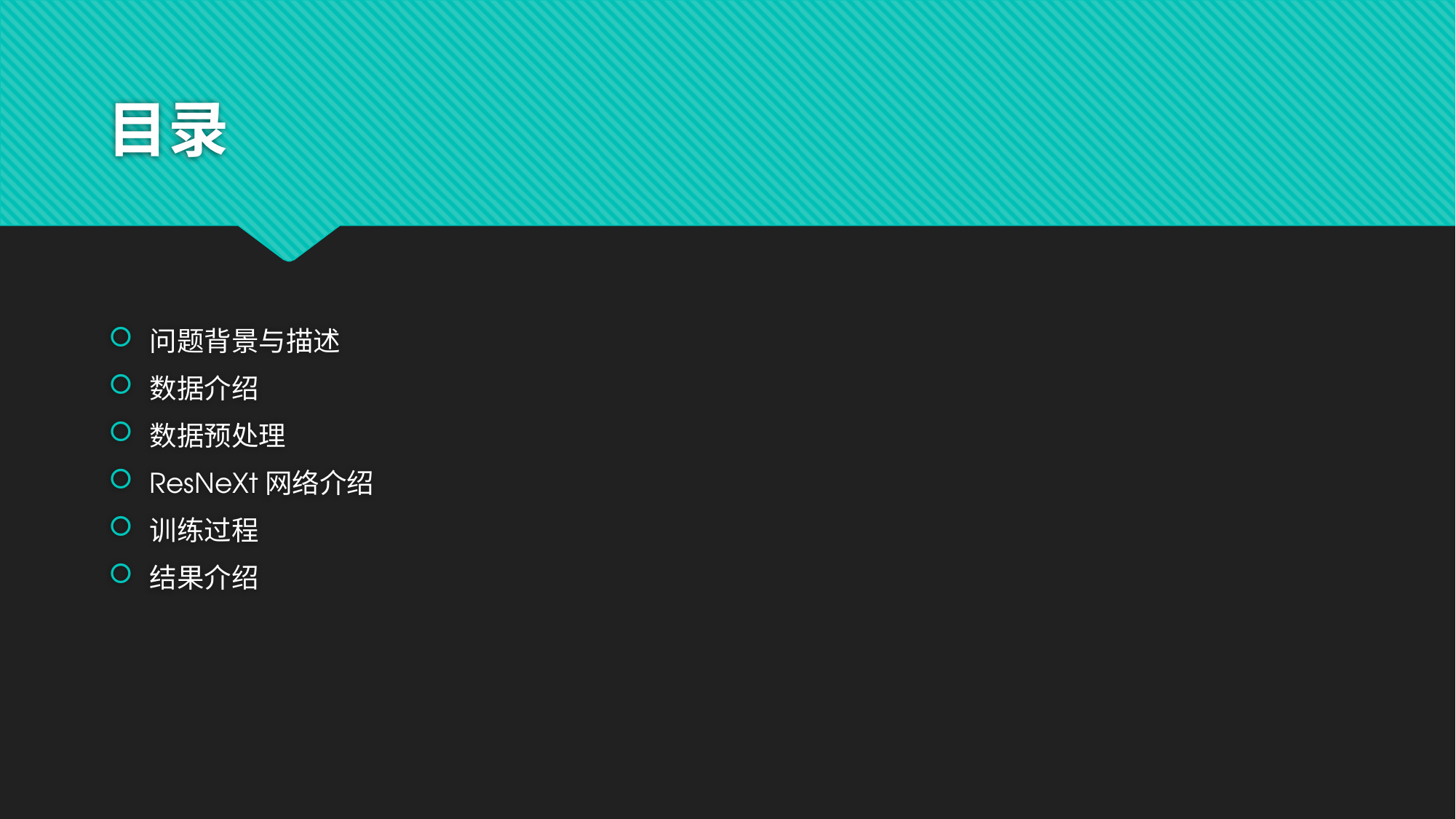

# 目录
问题背景与描述
数据介绍
数据预处理
ResNeXt网络介绍
训练过程
结果介绍